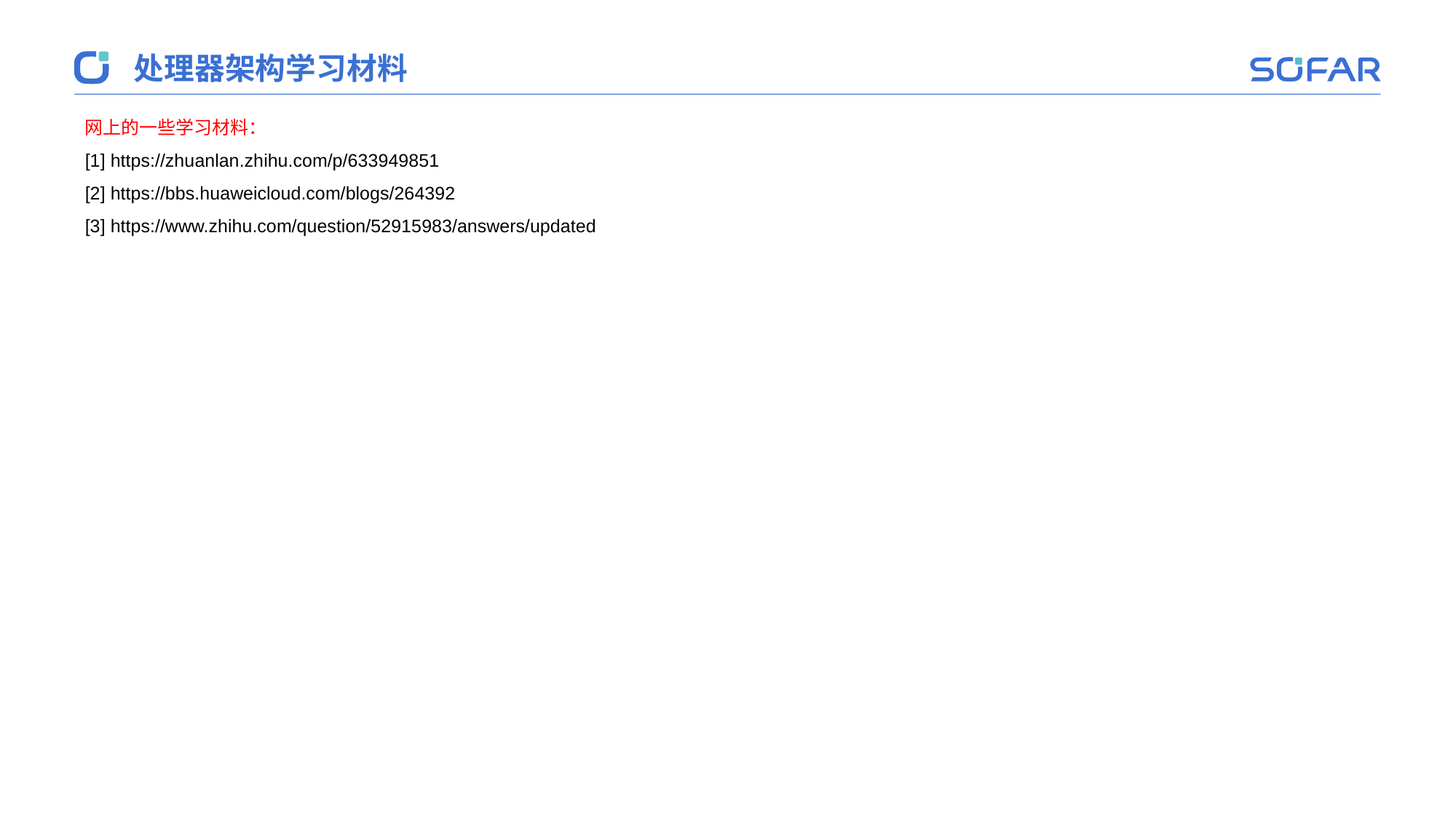

处理器架构学习材料
网上的一些学习材料：
[1] https://zhuanlan.zhihu.com/p/633949851
[2] https://bbs.huaweicloud.com/blogs/264392
[3] https://www.zhihu.com/question/52915983/answers/updated